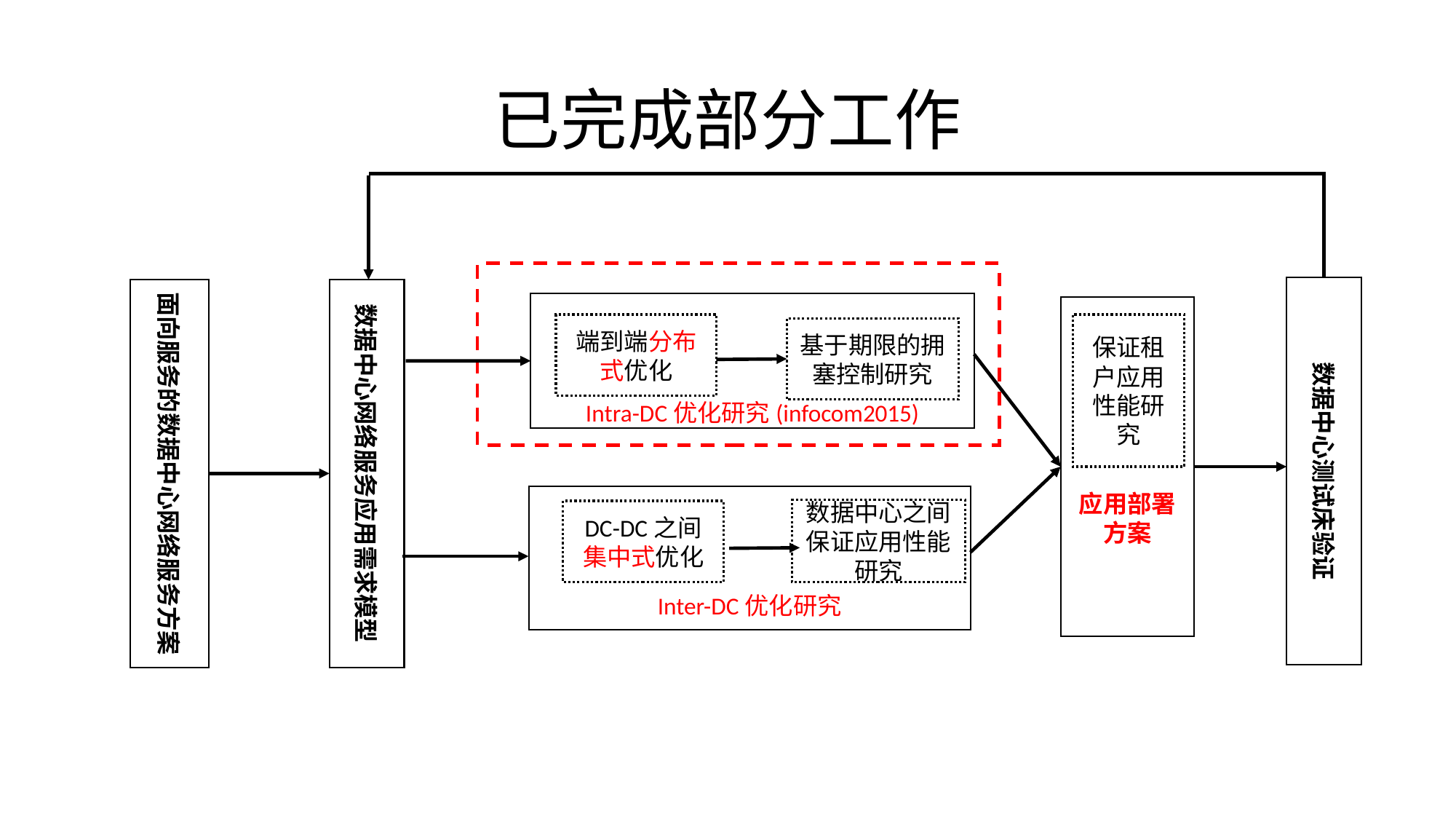

# 已完成部分工作

数据中心测试床验证
数据中心网络服务应用需求模型
面向服务的数据中心网络服务方案

Intra-DC优化研究(infocom2015)

应用部署方案

端到端分布式优化
保证租户应用性能研究
基于期限的拥塞控制研究

Inter-DC优化研究
数据中心之间保证应用性能研究
DC-DC之间集中式优化